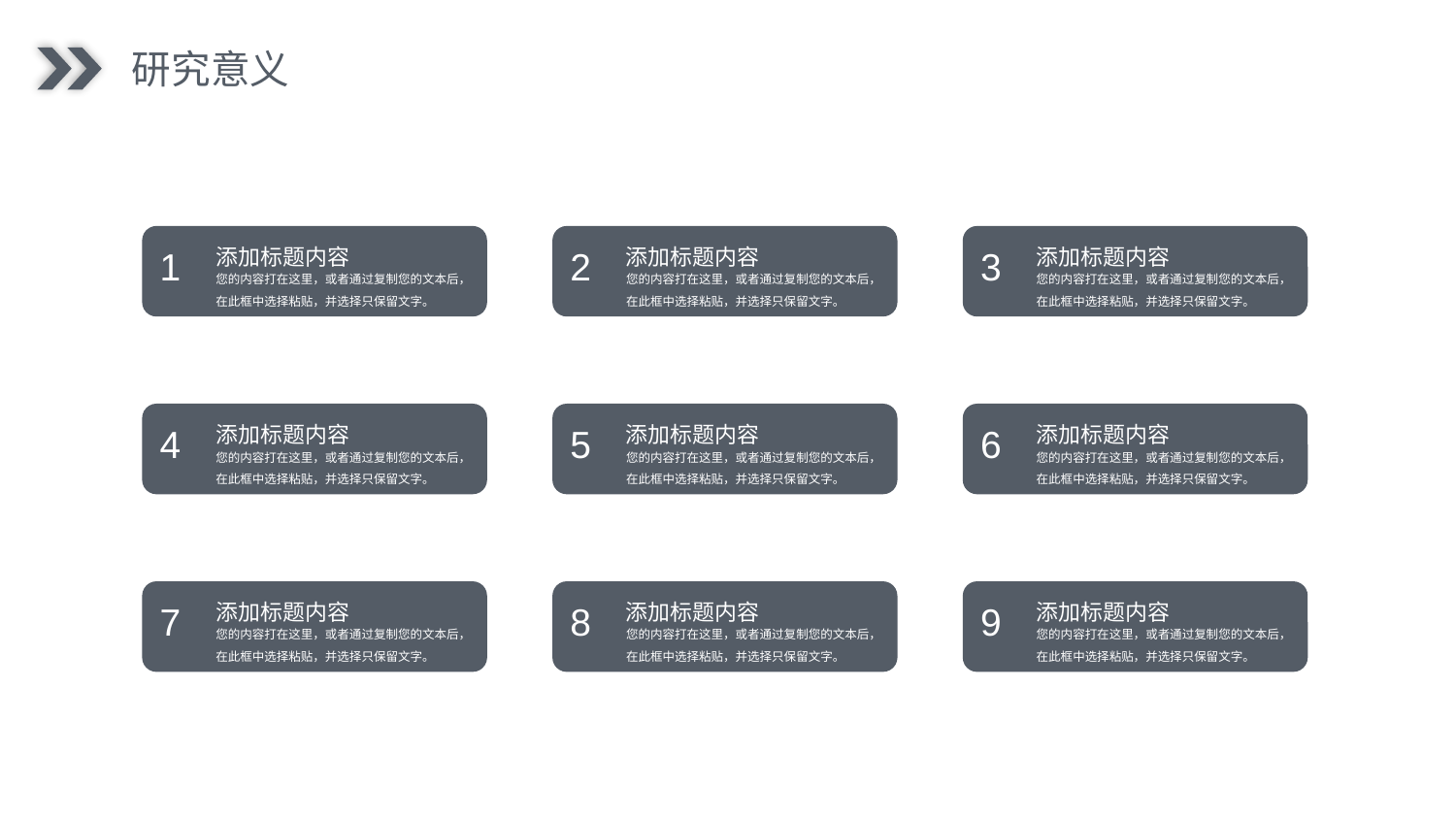

研究意义

添加标题内容
1
您的内容打在这里，或者通过复制您的文本后，在此框中选择粘贴，并选择只保留文字。

添加标题内容
2
您的内容打在这里，或者通过复制您的文本后，在此框中选择粘贴，并选择只保留文字。

添加标题内容
3
您的内容打在这里，或者通过复制您的文本后，在此框中选择粘贴，并选择只保留文字。

添加标题内容
4
您的内容打在这里，或者通过复制您的文本后，在此框中选择粘贴，并选择只保留文字。

添加标题内容
5
您的内容打在这里，或者通过复制您的文本后，在此框中选择粘贴，并选择只保留文字。

添加标题内容
6
您的内容打在这里，或者通过复制您的文本后，在此框中选择粘贴，并选择只保留文字。

添加标题内容
7
您的内容打在这里，或者通过复制您的文本后，在此框中选择粘贴，并选择只保留文字。

添加标题内容
8
您的内容打在这里，或者通过复制您的文本后，在此框中选择粘贴，并选择只保留文字。

添加标题内容
9
您的内容打在这里，或者通过复制您的文本后，在此框中选择粘贴，并选择只保留文字。